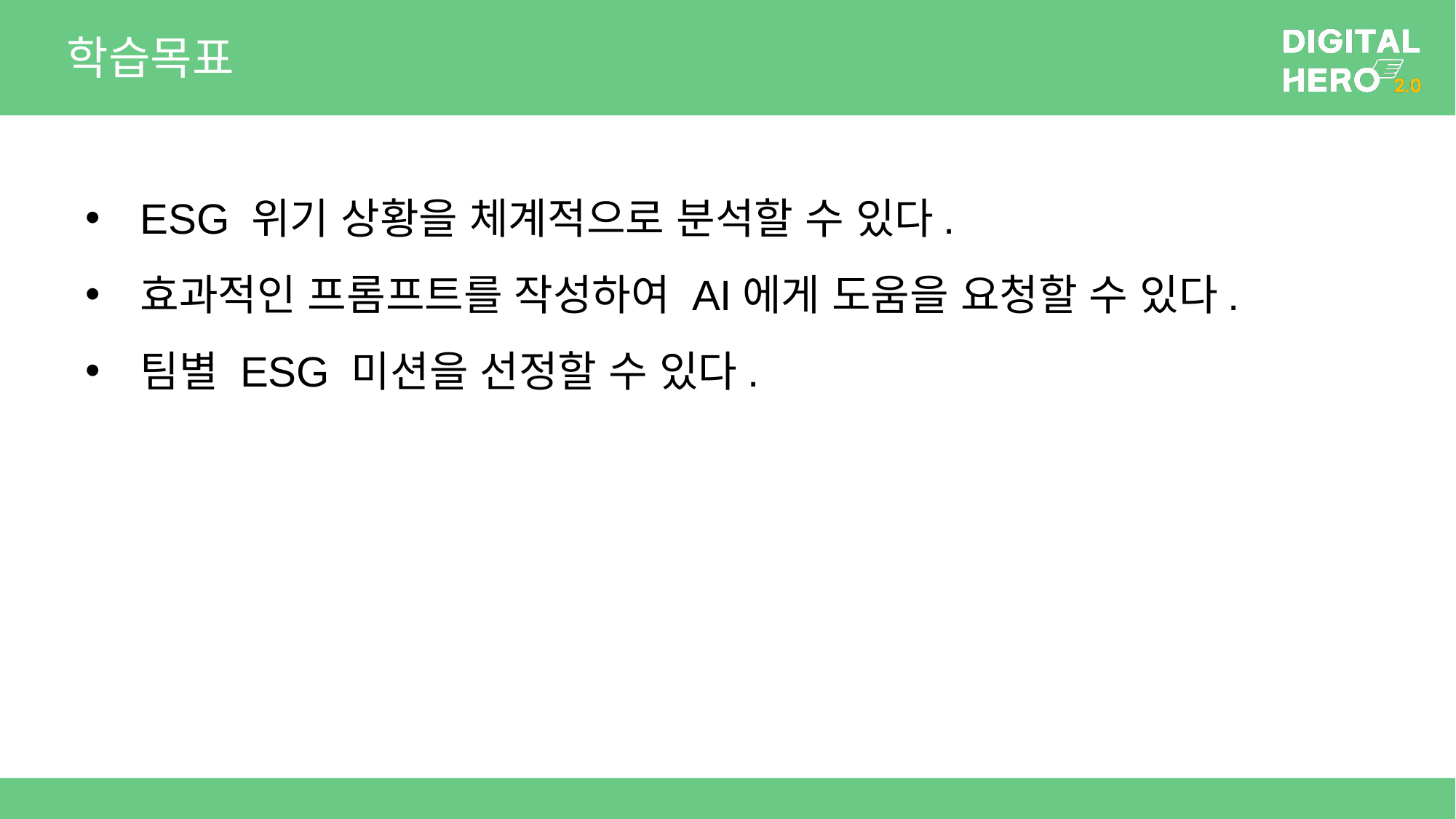

# 학습목표
ESG 위기 상황을 체계적으로 분석할 수 있다.
효과적인 프롬프트를 작성하여 AI에게 도움을 요청할 수 있다.
팀별 ESG 미션을 선정할 수 있다.